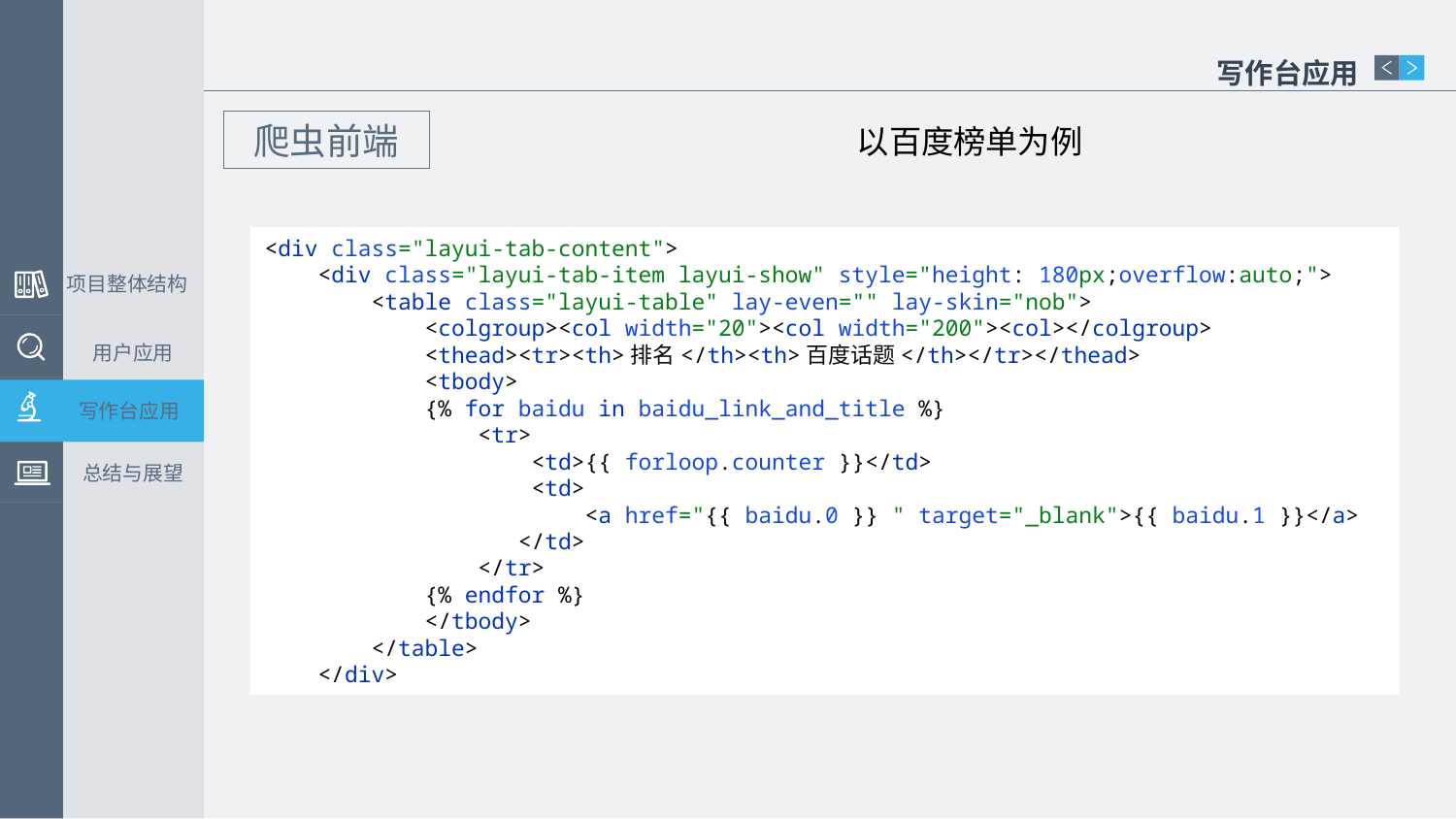

写作台应用

爬虫前端
以百度榜单为例
<div class="layui-tab-content">
    <div class="layui-tab-item layui-show" style="height: 180px;overflow:auto;">
        <table class="layui-table" lay-even="" lay-skin="nob">
            <colgroup><col width="20"><col width="200"><col></colgroup>
            <thead><tr><th>排名</th><th>百度话题</th></tr></thead>
            <tbody>
            {% for baidu in baidu_link_and_title %}
                <tr>
                    <td>{{ forloop.counter }}</td>
                    <td>
                        <a href="{{ baidu.0 }} " target="_blank">{{ baidu.1 }}</a>
                   </td>
                </tr>
            {% endfor %}
            </tbody>
        </table>
    </div>
项目整体结构

用户应用

写作台应用

总结与展望